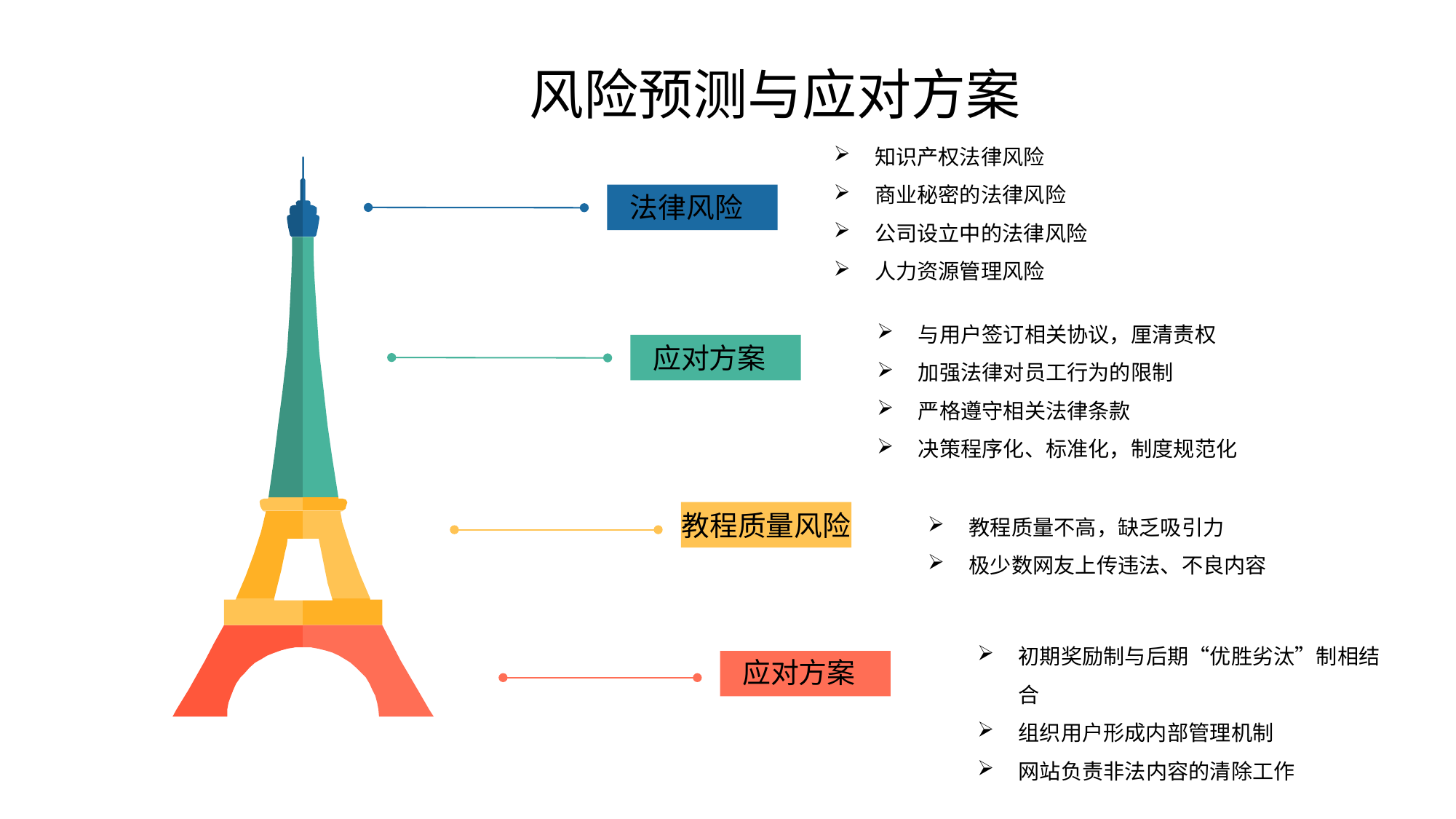

风险预测与应对方案

知识产权法律风险
商业秘密的法律风险
公司设立中的法律风险
人力资源管理风险

法律风险

与用户签订相关协议，厘清责权
加强法律对员工行为的限制
严格遵守相关法律条款
决策程序化、标准化，制度规范化

应对方案
教程质量不高，缺乏吸引力
极少数网友上传违法、不良内容

教程质量风险
初期奖励制与后期“优胜劣汰”制相结合
组织用户形成内部管理机制
网站负责非法内容的清除工作
应对方案